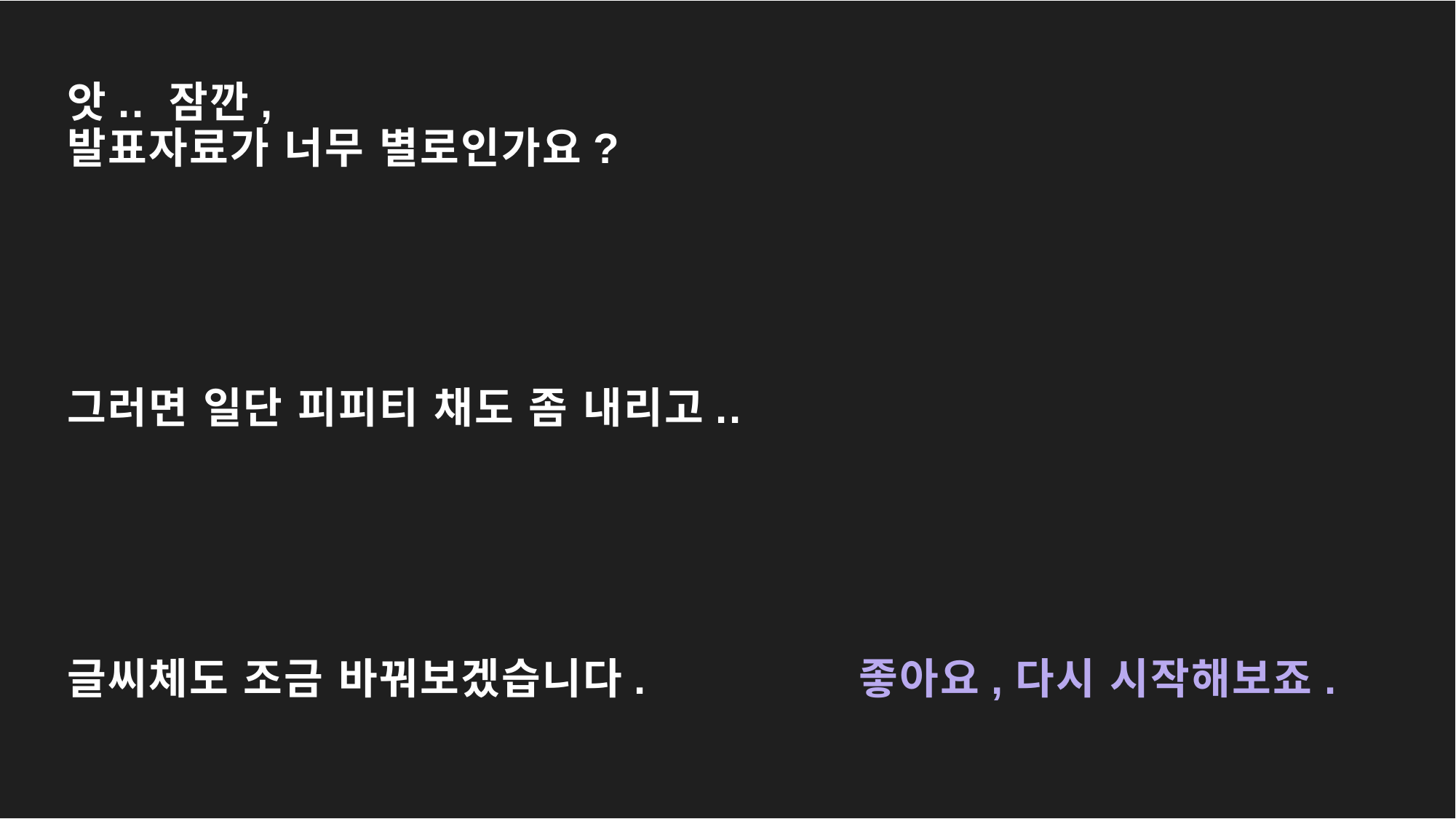

앗.. 잠깐,
발표자료가 너무 별로인가요?
그러면 일단 피피티 채도 좀 내리고..
글씨체도 조금 바꿔보겠습니다.
좋아요,다시 시작해보죠.